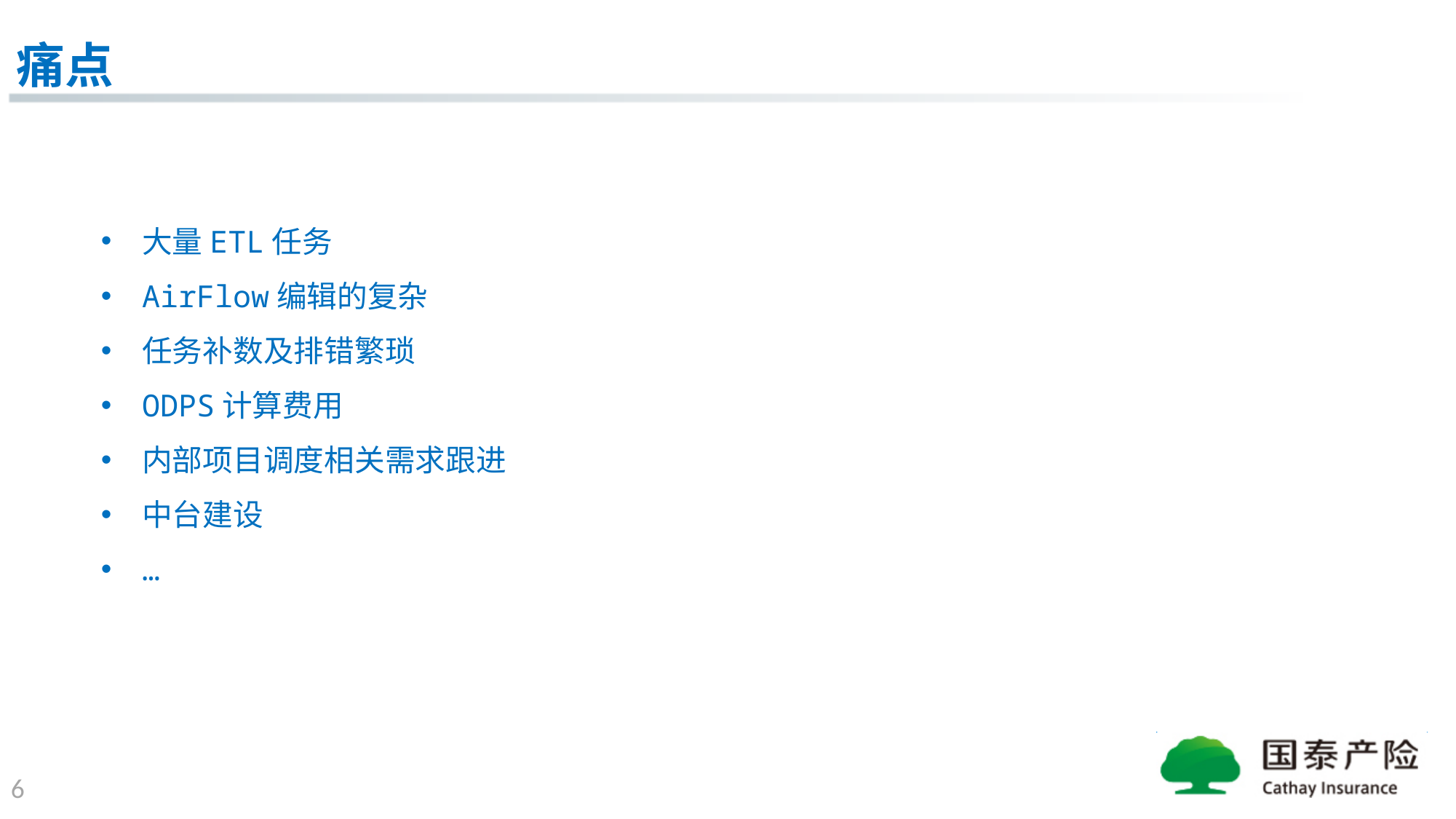

痛点

大量ETL任务
AirFlow编辑的复杂
任务补数及排错繁琐
ODPS计算费用
内部项目调度相关需求跟进
中台建设
…

6